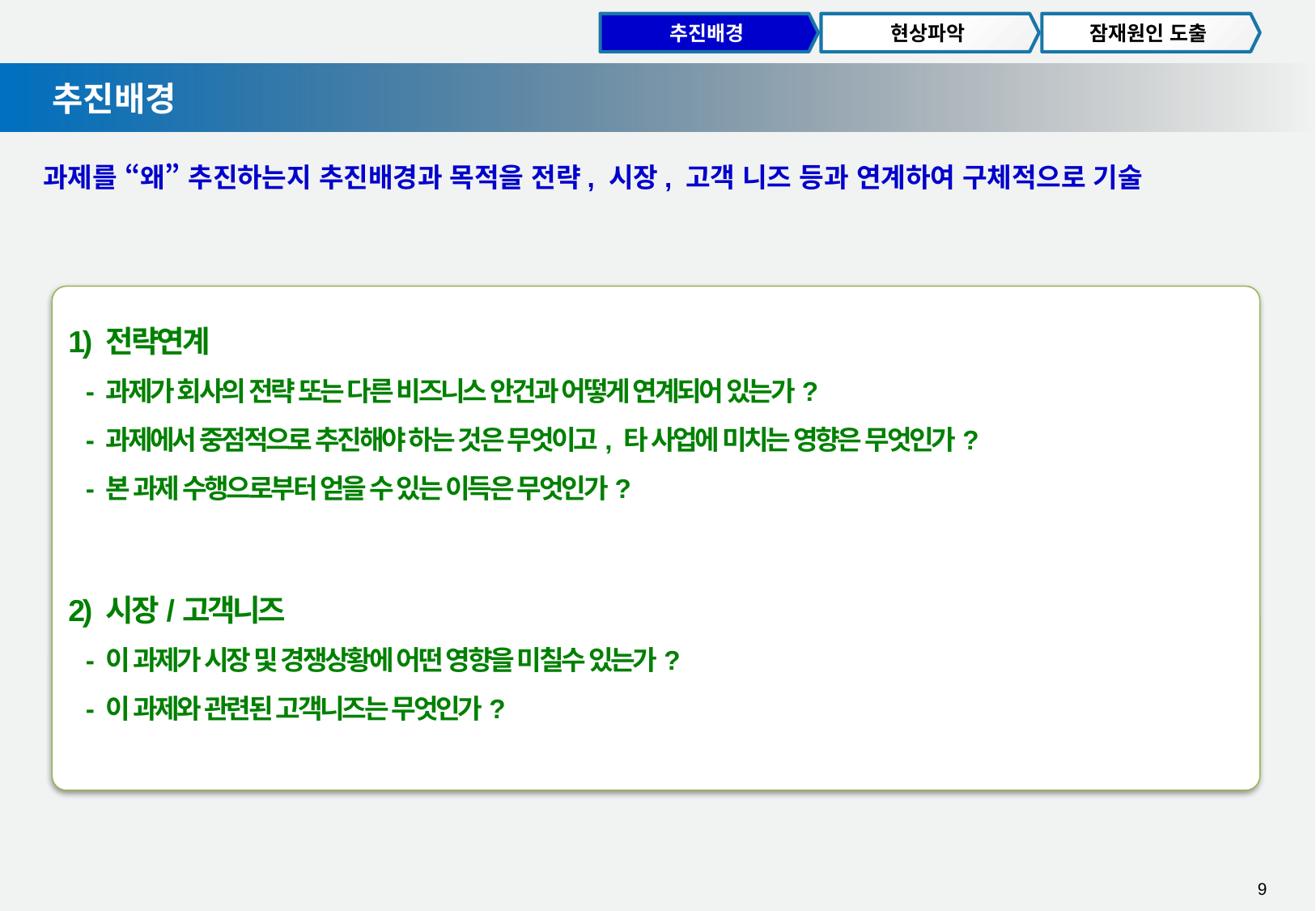

추진배경
현상파악
잠재원인 도출

추진배경
과제를 “왜” 추진하는지 추진배경과 목적을 전략, 시장, 고객 니즈 등과 연계하여 구체적으로 기술
1) 전략연계
   - 과제가 회사의 전략 또는 다른 비즈니스 안건과 어떻게 연계되어 있는가?
   - 과제에서 중점적으로 추진해야 하는 것은 무엇이고, 타 사업에 미치는 영향은 무엇인가?
   - 본 과제 수행으로부터 얻을 수 있는 이득은 무엇인가?

2) 시장/고객니즈
   - 이 과제가 시장 및 경쟁상황에 어떤 영향을 미칠수 있는가?
   - 이 과제와 관련된 고객니즈는 무엇인가?

9